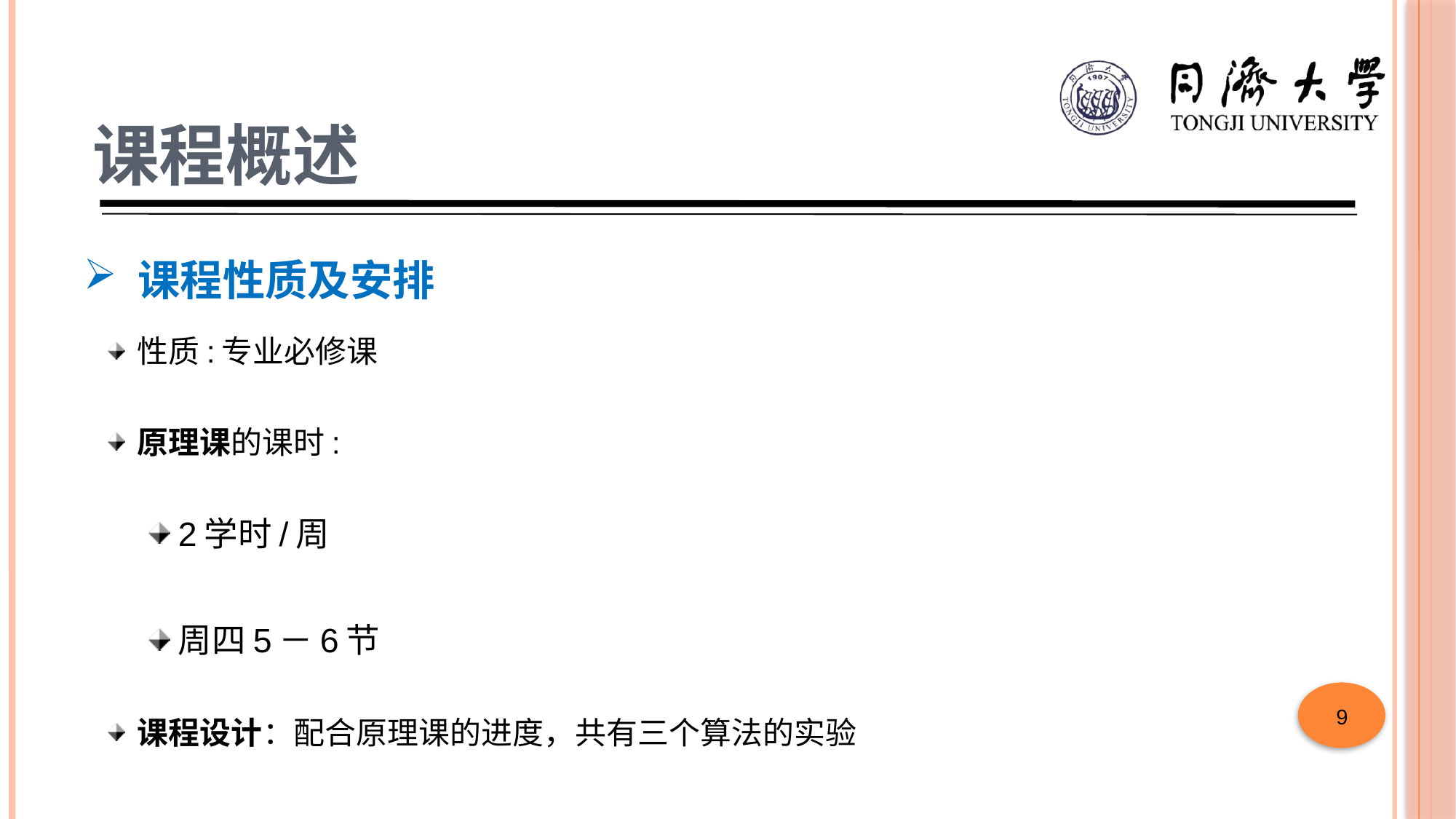

课程概述
# 课程性质及安排
性质:专业必修课

原理课的课时:

2学时/周

周四5－6节

课程设计：配合原理课的进度，共有三个算法的实验
9